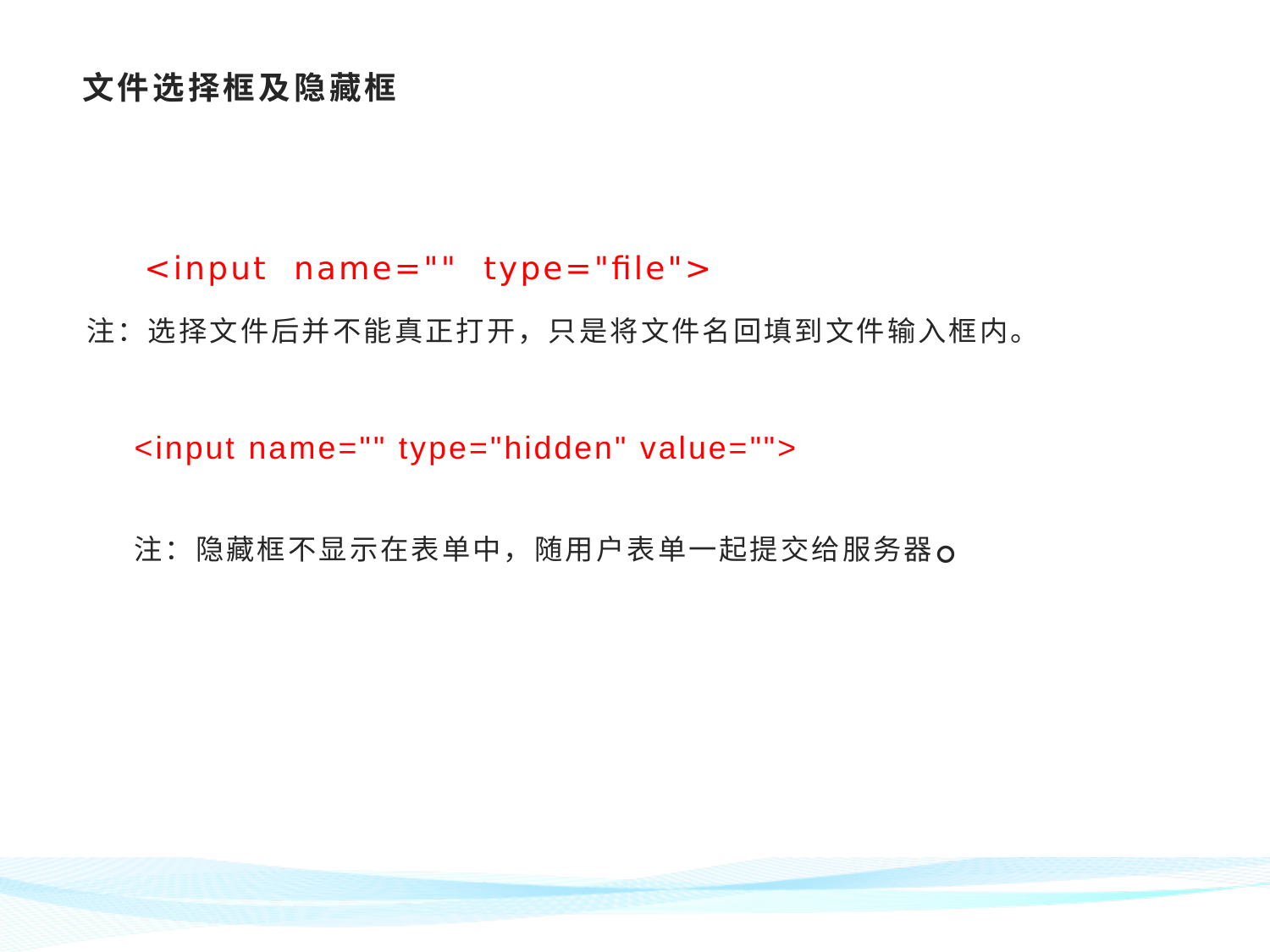

# 文件选择框及隐藏框
     <input  name=""  type="file">
注：选择文件后并不能真正打开，只是将文件名回填到文件输入框内。

<input name="" type="hidden" value="">
注：隐藏框不显示在表单中，随用户表单一起提交给服务器。